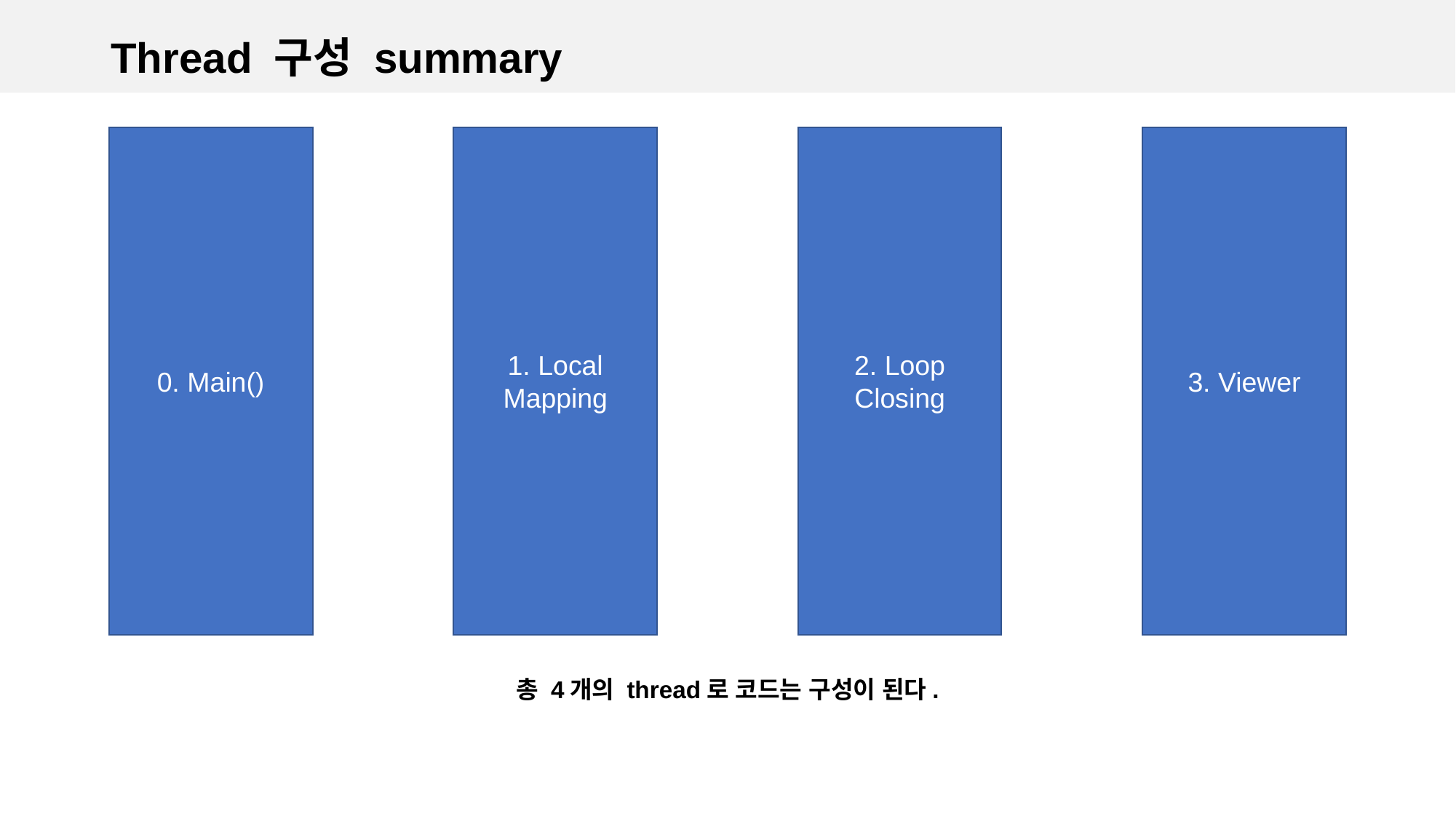

# Thread 구성 summary
0. Main()
1. Local Mapping
2. Loop Closing
3. Viewer
총 4개의 thread로 코드는 구성이 된다.